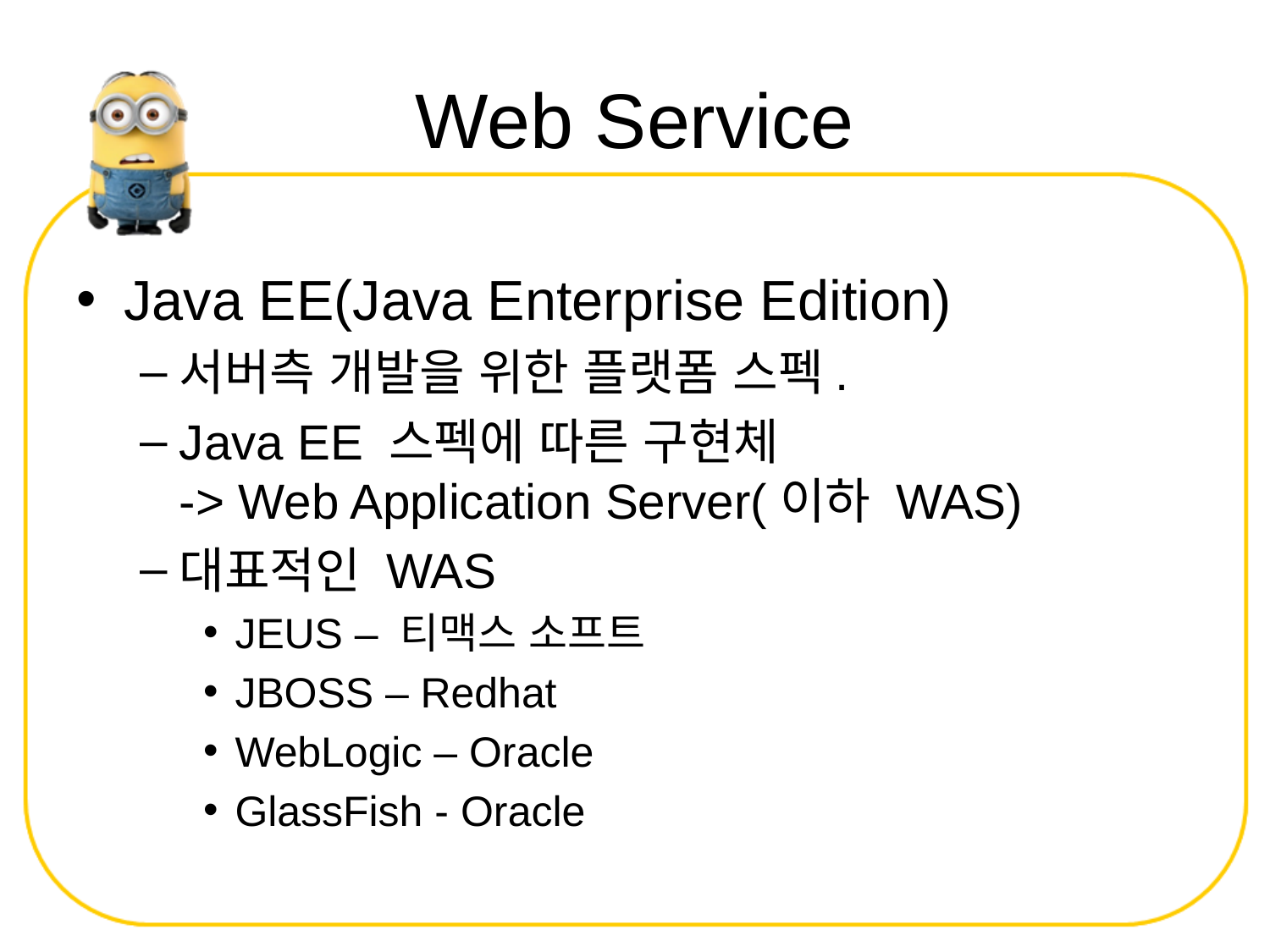

# Web Service
Java EE(Java Enterprise Edition)
서버측 개발을 위한 플랫폼 스펙.
Java EE 스펙에 따른 구현체
-> Web Application Server(이하 WAS)
대표적인 WAS
JEUS – 티맥스 소프트
JBOSS – Redhat
WebLogic – Oracle
GlassFish - Oracle